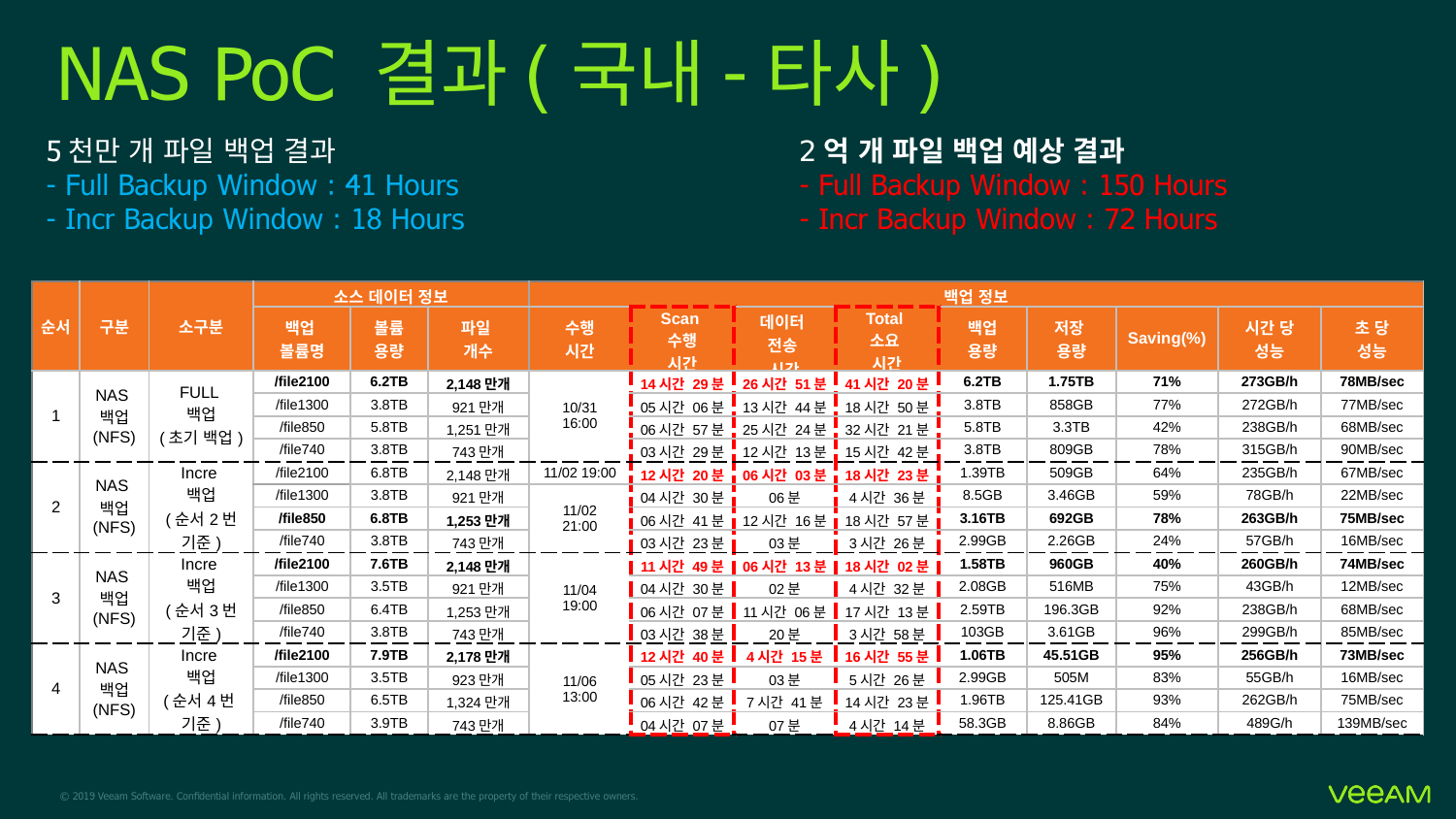

# NAS PoC 결과(국내-타사)
5천만 개 파일 백업 결과
- Full Backup Window : 41 Hours
- Incr Backup Window : 18 Hours
2억 개 파일 백업 예상 결과
- Full Backup Window : 150 Hours
- Incr Backup Window : 72 Hours
| 순서 | 구분 | 소구분 | 소스 데이터 정보 |  |  | 백업 정보 |  |  |  |  |  |  |  |  |
| --- | --- | --- | --- | --- | --- | --- | --- | --- | --- | --- | --- | --- | --- | --- |
|  |  |  | 백업 볼륨명 | 볼륨 용량 | 파일 개수 | 수행 시간 | Scan 수행 시간 | 데이터 전송 시간 | Total 소요 시간 | 백업 용량 | 저장 용량 | Saving(%) | 시간 당 성능 | 초 당 성능 |
| 1 | NAS 백업 (NFS) | FULL 백업 (초기 백업) | /file2100 | 6.2TB | 2,148만개 | 10/31 16:00 | 14시간 29분 | 26시간 51분 | 41시간 20분 | 6.2TB | 1.75TB | 71% | 273GB/h | 78MB/sec |
|  |  |  | /file1300 | 3.8TB | 921만개 |  | 05시간 06분 | 13시간 44분 | 18시간 50분 | 3.8TB | 858GB | 77% | 272GB/h | 77MB/sec |
|  |  |  | /file850 | 5.8TB | 1,251만개 |  | 06시간 57분 | 25시간 24분 | 32시간 21분 | 5.8TB | 3.3TB | 42% | 238GB/h | 68MB/sec |
|  |  |  | /file740 | 3.8TB | 743만개 |  | 03시간 29분 | 12시간 13분 | 15시간 42분 | 3.8TB | 809GB | 78% | 315GB/h | 90MB/sec |
| 2 | NAS 백업 (NFS) | Incre 백업 (순서2번 기준) | /file2100 | 6.8TB | 2,148만개 | 11/02 19:00 | 12시간 20분 | 06시간 03분 | 18시간 23분 | 1.39TB | 509GB | 64% | 235GB/h | 67MB/sec |
|  |  |  | /file1300 | 3.8TB | 921만개 | 11/02 21:00 | 04시간 30분 | 06분 | 4시간 36분 | 8.5GB | 3.46GB | 59% | 78GB/h | 22MB/sec |
|  |  |  | /file850 | 6.8TB | 1,253만개 |  | 06시간 41분 | 12시간 16분 | 18시간 57분 | 3.16TB | 692GB | 78% | 263GB/h | 75MB/sec |
|  |  |  | /file740 | 3.8TB | 743만개 |  | 03시간 23분 | 03분 | 3시간 26분 | 2.99GB | 2.26GB | 24% | 57GB/h | 16MB/sec |
| 3 | NAS 백업 (NFS) | Incre 백업 (순서3번 기준) | /file2100 | 7.6TB | 2,148만개 | 11/04 19:00 | 11시간 49분 | 06시간 13분 | 18시간 02분 | 1.58TB | 960GB | 40% | 260GB/h | 74MB/sec |
|  |  |  | /file1300 | 3.5TB | 921만개 |  | 04시간 30분 | 02분 | 4시간 32분 | 2.08GB | 516MB | 75% | 43GB/h | 12MB/sec |
|  |  |  | /file850 | 6.4TB | 1,253만개 |  | 06시간 07분 | 11시간 06분 | 17시간 13분 | 2.59TB | 196.3GB | 92% | 238GB/h | 68MB/sec |
|  |  |  | /file740 | 3.8TB | 743만개 |  | 03시간 38분 | 20분 | 3시간 58분 | 103GB | 3.61GB | 96% | 299GB/h | 85MB/sec |
| 4 | NAS 백업 (NFS) | Incre 백업 (순서4번 기준) | /file2100 | 7.9TB | 2,178만개 | 11/06 13:00 | 12시간 40분 | 4시간 15분 | 16시간 55분 | 1.06TB | 45.51GB | 95% | 256GB/h | 73MB/sec |
|  |  |  | /file1300 | 3.5TB | 923만개 |  | 05시간 23분 | 03분 | 5시간 26분 | 2.99GB | 505M | 83% | 55GB/h | 16MB/sec |
|  |  |  | /file850 | 6.5TB | 1,324만개 |  | 06시간 42분 | 7시간 41분 | 14시간 23분 | 1.96TB | 125.41GB | 93% | 262GB/h | 75MB/sec |
|  |  |  | /file740 | 3.9TB | 743만개 |  | 04시간 07분 | 07분 | 4시간 14분 | 58.3GB | 8.86GB | 84% | 489G/h | 139MB/sec |